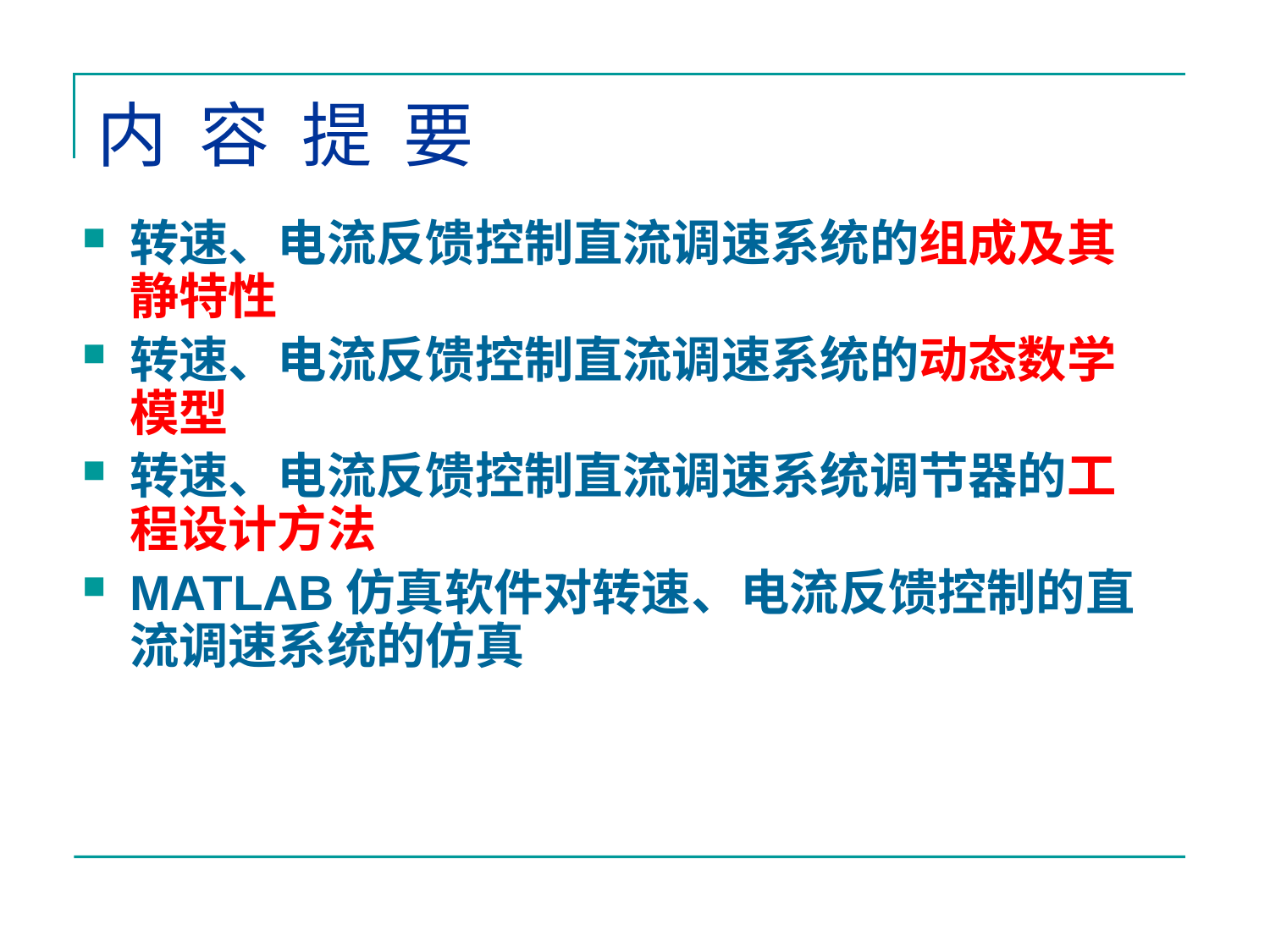

# 内  容  提  要
转速、电流反馈控制直流调速系统的组成及其静特性
转速、电流反馈控制直流调速系统的动态数学模型
转速、电流反馈控制直流调速系统调节器的工程设计方法
MATLAB仿真软件对转速、电流反馈控制的直流调速系统的仿真